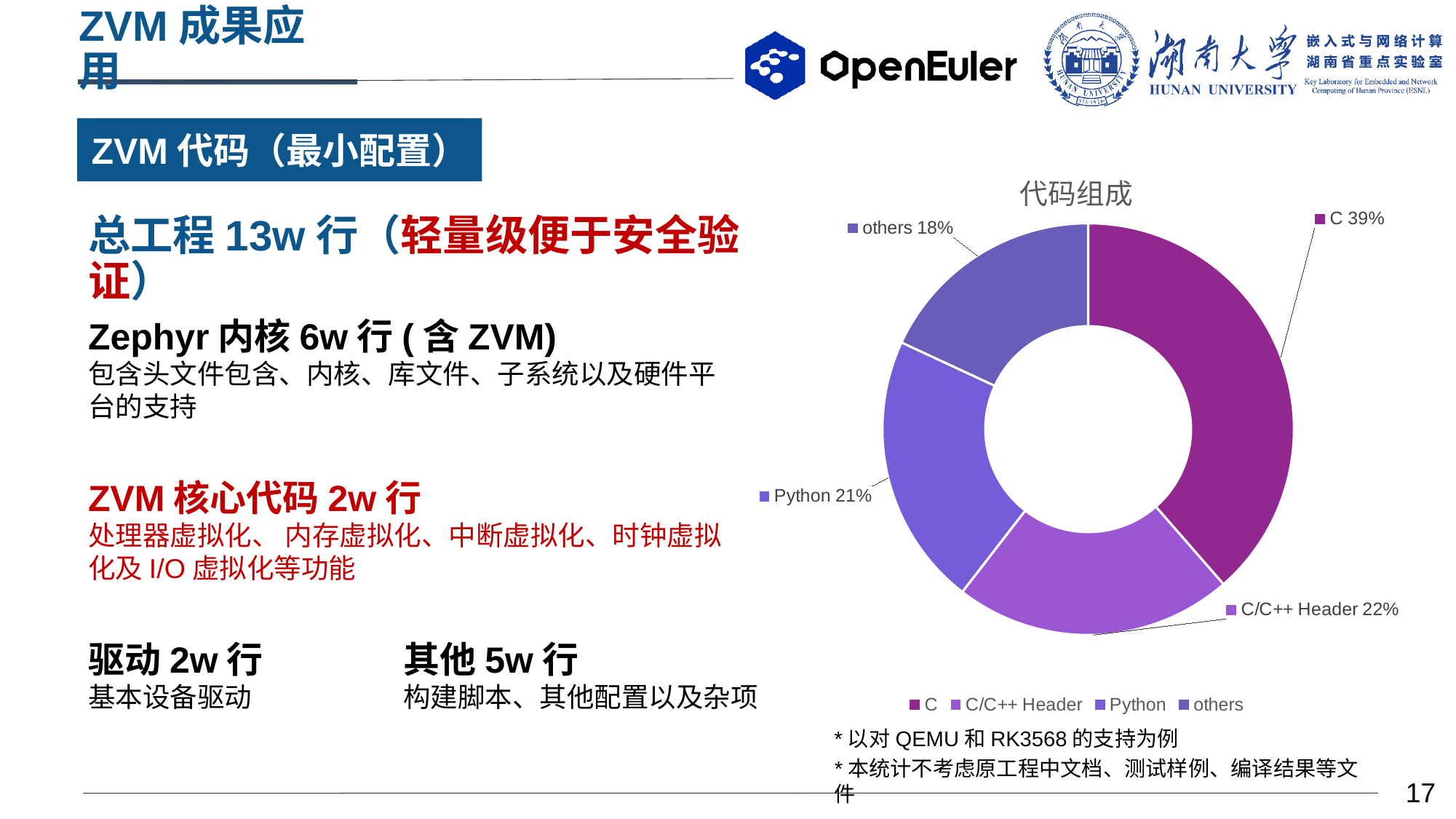

# ZVM成果应用
ZVM代码（最小配置）

### Chart: 代码组成

| Category | 代码行数 |
|---|---|
| C | 50620.0 |
| C/C++ Header | 28740.0 |
| Python | 28129.0 |
| others | 23730.0 |
总工程13w行（轻量级便于安全验证）
Zephyr内核6w行(含ZVM)
包含头文件包含、内核、库文件、子系统以及硬件平台的支持
ZVM核心代码2w行
处理器虚拟化、 内存虚拟化、中断虚拟化、时钟虚拟化及I/O虚拟化等功能
驱动2w行
基本设备驱动
其他5w行
构建脚本、其他配置以及杂项
*以对QEMU和RK3568的支持为例
*本统计不考虑原工程中文档、测试样例、编译结果等文件